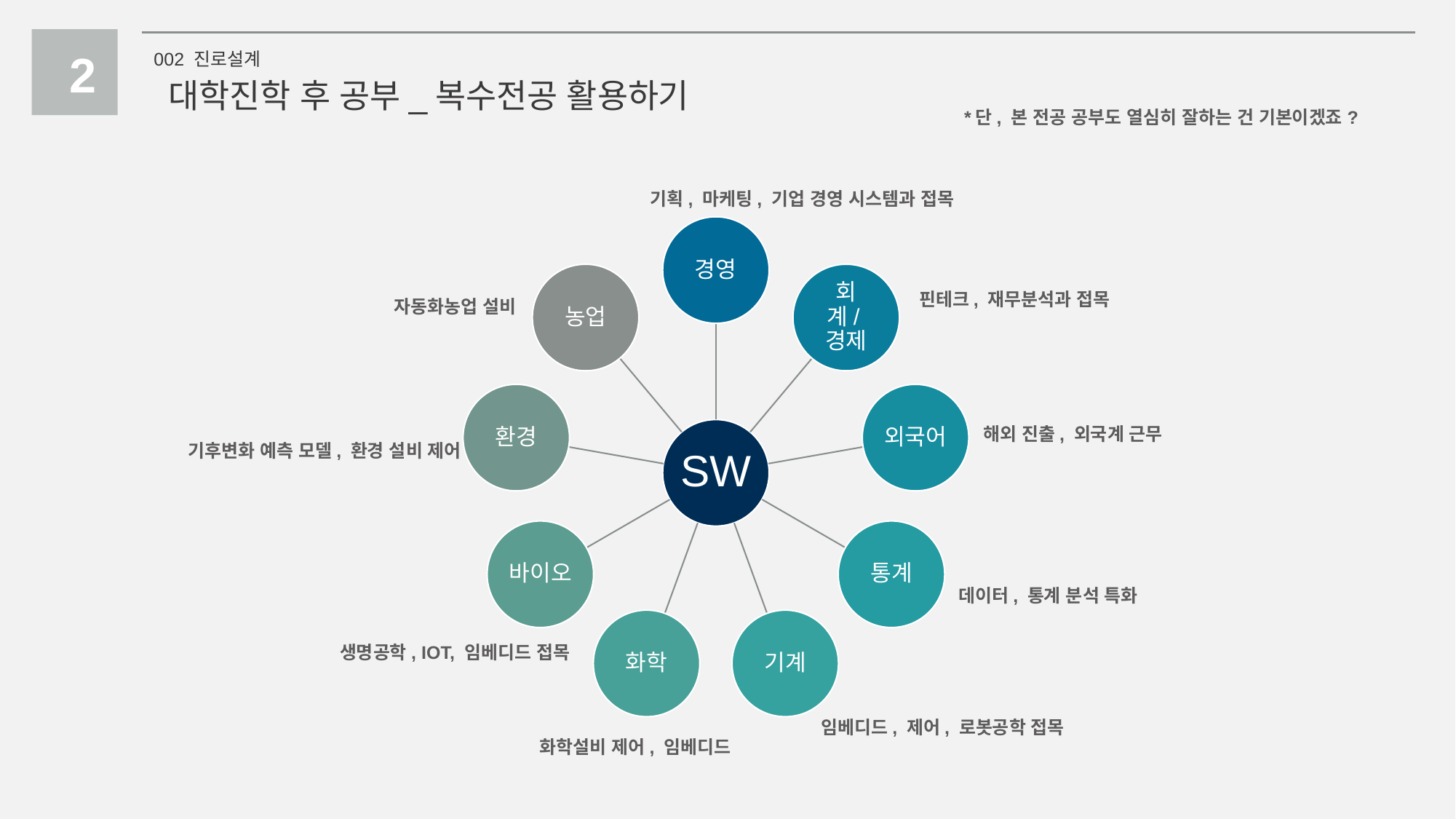

2
002 진로설계
대학진학 후 공부_복수전공 활용하기
*단, 본 전공 공부도 열심히 잘하는 건 기본이겠죠?
기획, 마케팅, 기업 경영 시스템과 접목
경영

농업
자동화농업 설비
환경

기후변화 예측 모델, 환경 설비 제어

회계/경제
핀테크, 재무분석과 접목

외국어
해외 진출, 외국계 근무

SW
바이오

화학
생명공학, IOT, 임베디드 접목
화학설비 제어, 임베디드

기계
임베디드, 제어, 로봇공학 접목
통계

데이터, 통계 분석 특화